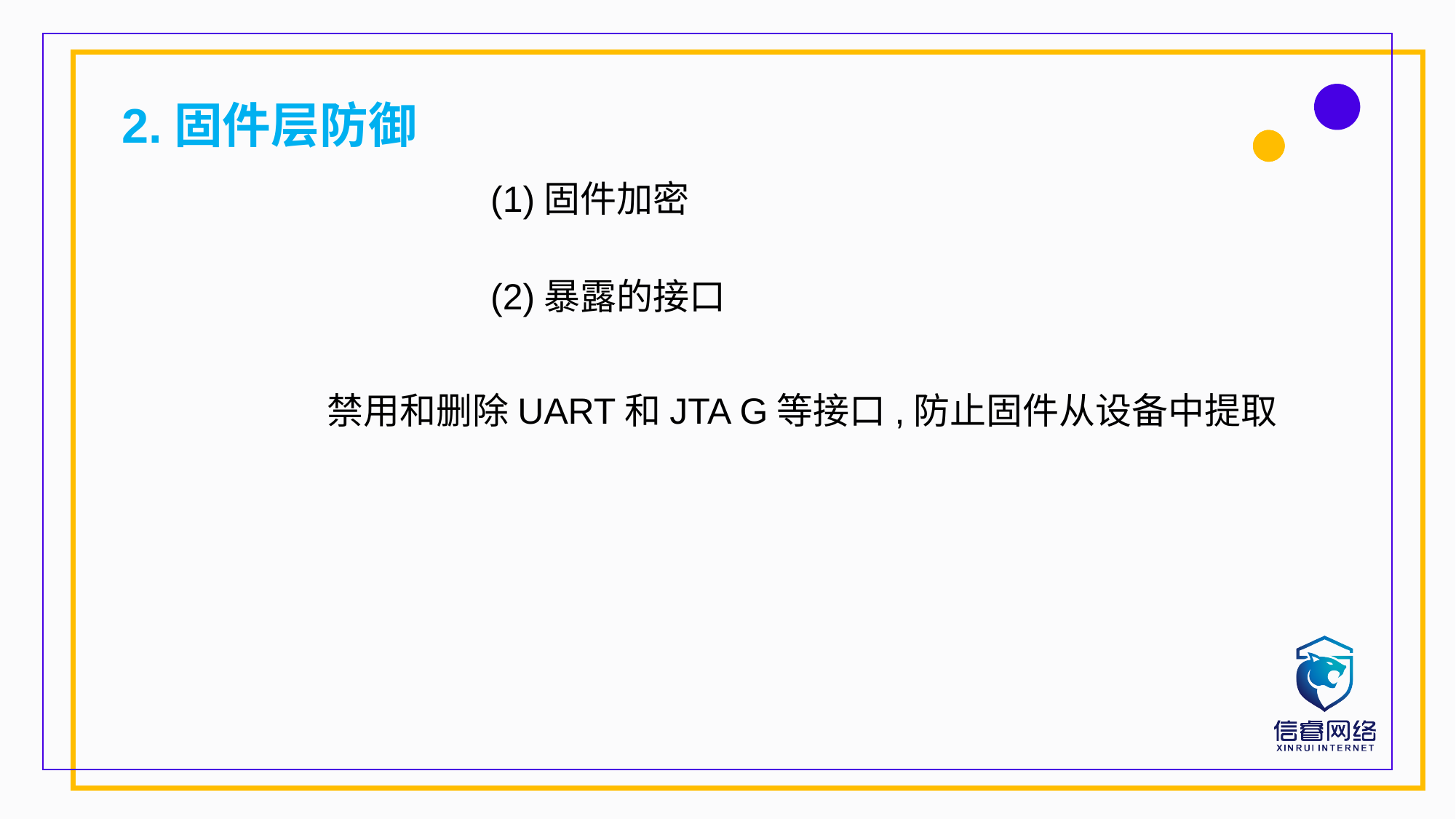

2.固件层防御

(1)固件加密
(2)暴露的接口
禁用和删除UART和JTA G等接口,防止固件从设备中提取